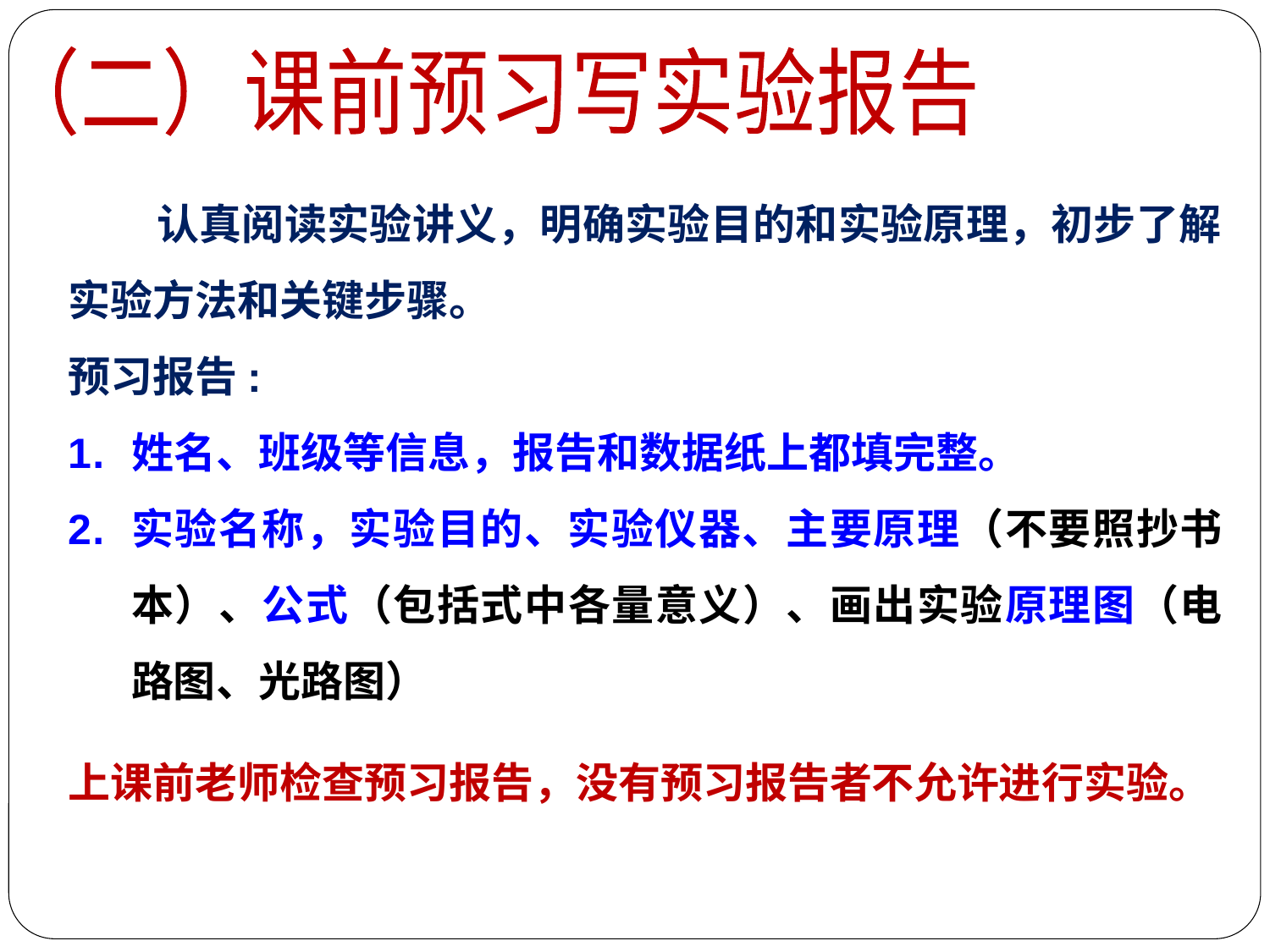

（二）课前预习写实验报告
        认真阅读实验讲义，明确实验目的和实验原理，初步了解实验方法和关键步骤。
预习报告:
姓名、班级等信息，报告和数据纸上都填完整。
实验名称，实验目的、实验仪器、主要原理（不要照抄书本）、公式（包括式中各量意义）、画出实验原理图（电路图、光路图）
上课前老师检查预习报告，没有预习报告者不允许进行实验。